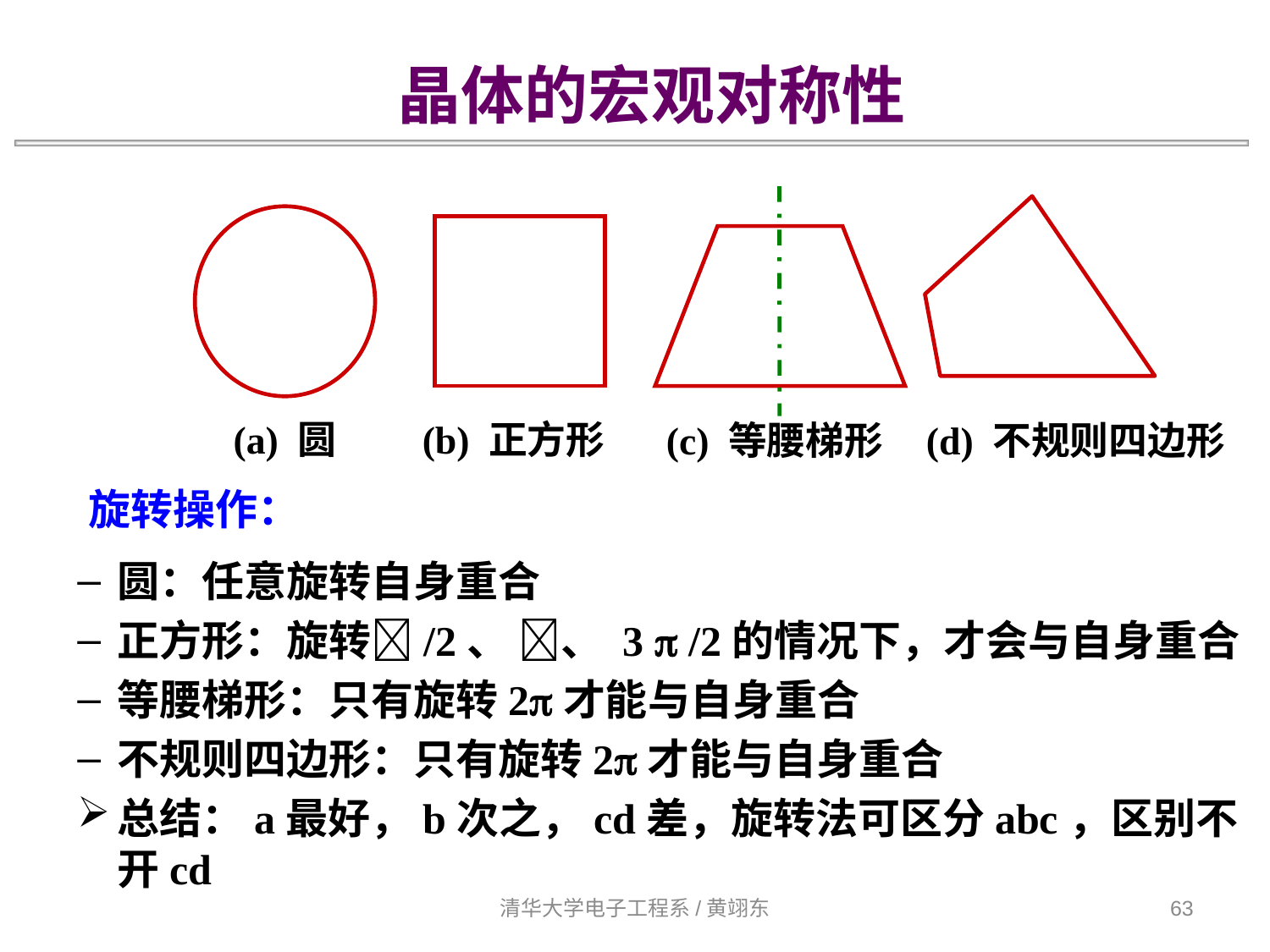

晶体的宏观对称性

(a) 圆
(b) 正方形
(c) 等腰梯形
(d) 不规则四边形
旋转操作：
圆：任意旋转自身重合
正方形：旋转π/2、 π、 3 π /2的情况下，才会与自身重合
等腰梯形：只有旋转2π才能与自身重合
不规则四边形：只有旋转2π才能与自身重合
总结：a最好，b次之，cd差，旋转法可区分abc，区别不开cd
清华大学电子工程系/黄翊东
63